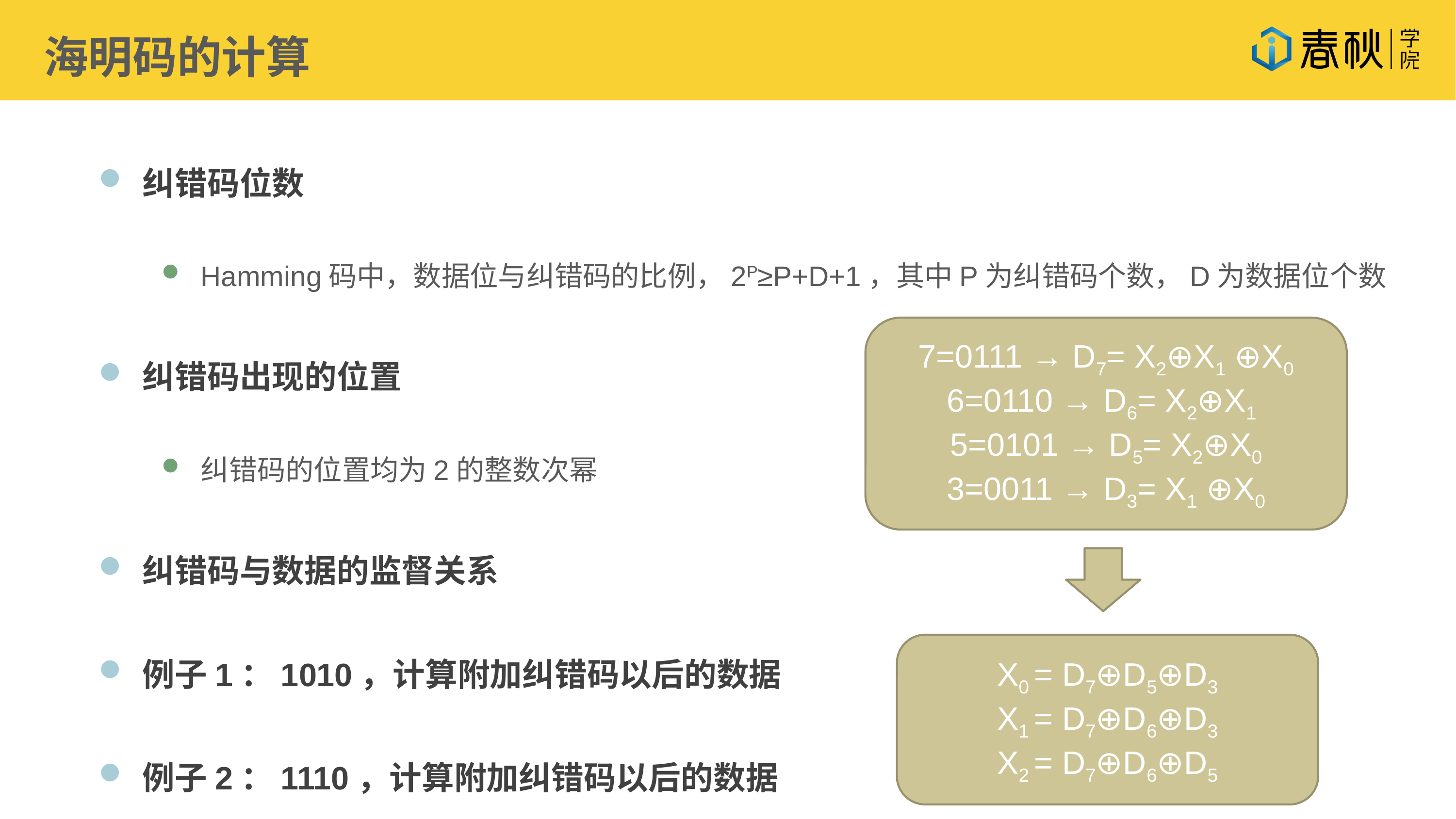

海明码的计算
纠错码位数
Hamming码中，数据位与纠错码的比例，2P≥P+D+1，其中P为纠错码个数，D为数据位个数
纠错码出现的位置
纠错码的位置均为2的整数次幂
纠错码与数据的监督关系
例子1：1010，计算附加纠错码以后的数据
例子2：1110，计算附加纠错码以后的数据
7=0111 → D7= X2⊕X1 ⊕X0
6=0110 → D6= X2⊕X1
5=0101 → D5= X2⊕X0
3=0011 → D3= X1 ⊕X0

X0 = D7⊕D5⊕D3
X1 = D7⊕D6⊕D3
X2 = D7⊕D6⊕D5